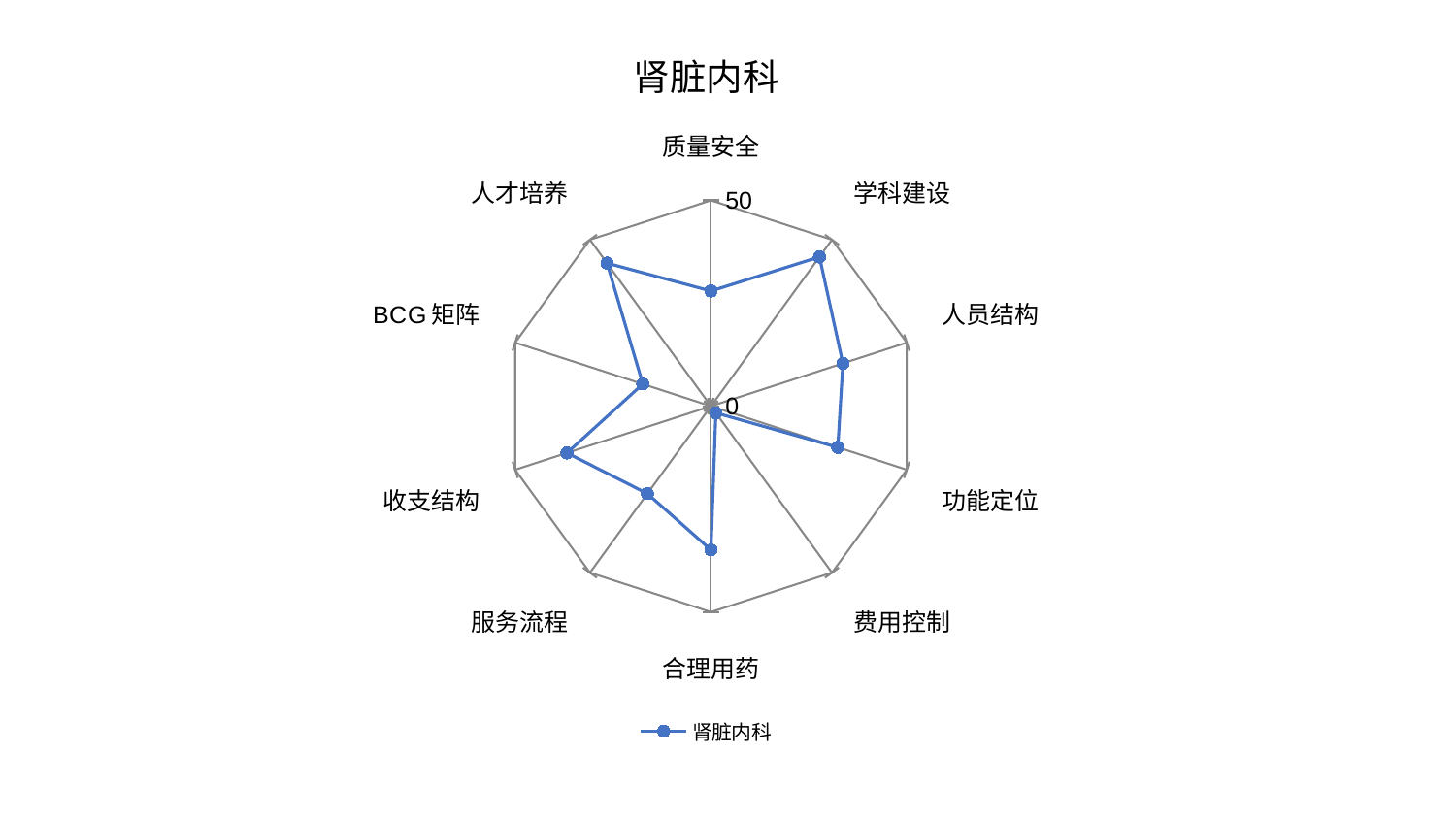

### Chart: 肾脏内科

| Category | 肾脏内科 |
|---|---|
| 质量安全 | 27.9861450727763 |
| 学科建设 | 44.834052430772296 |
| 人员结构 | 33.69205453299548 |
| 功能定位 | 32.39168116621912 |
| 费用控制 | 2.0159473745875838 |
| 合理用药 | 34.919703216374614 |
| 服务流程 | 26.27020824890157 |
| 收支结构 | 36.766618306211896 |
| BCG矩阵 | 17.414918360675728 |
| 人才培养 | 42.95326919104733 |
128